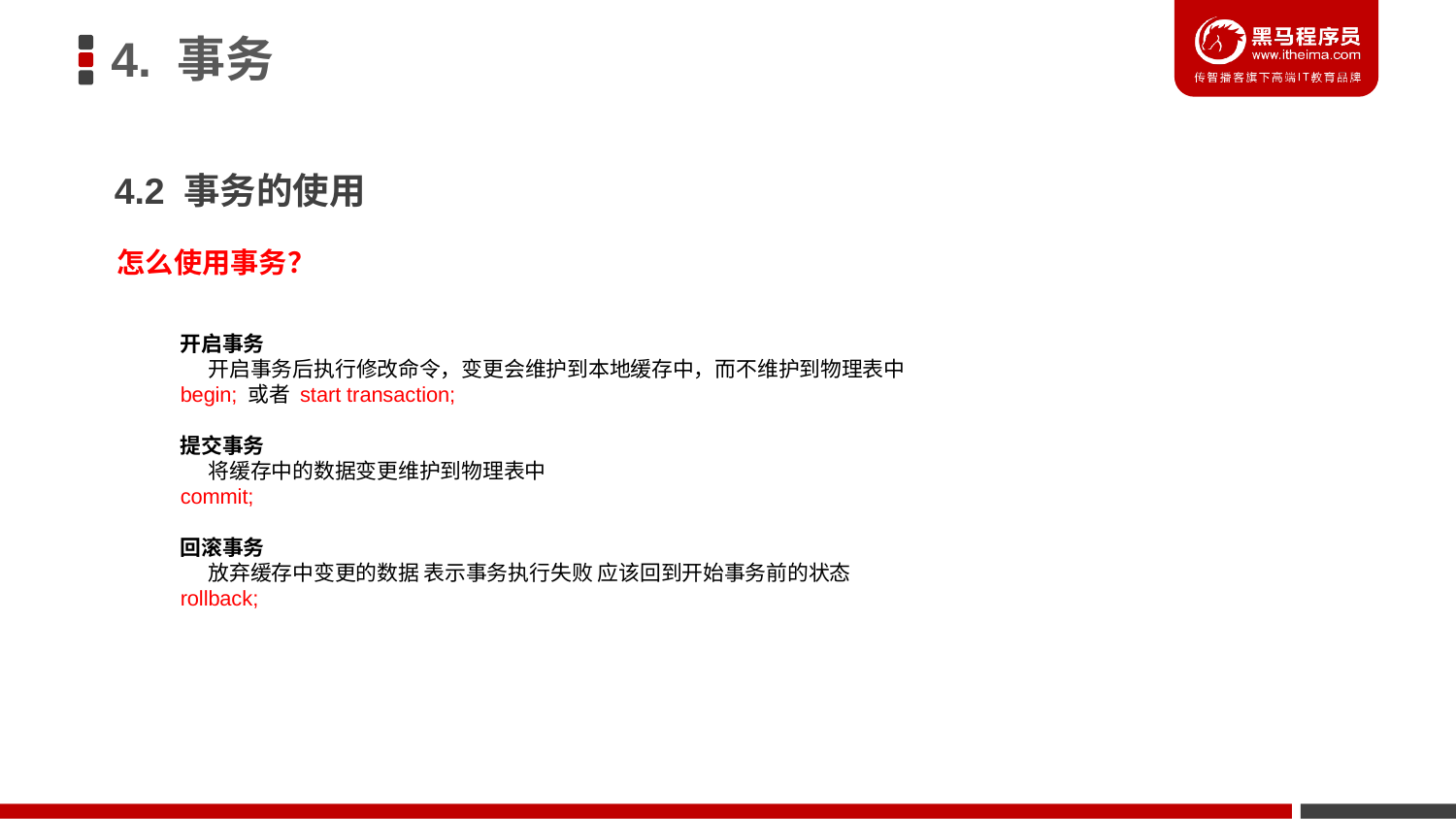

4. 事务
4.2 事务的使用
怎么使用事务？
开启事务
     开启事务后执行修改命令，变更会维护到本地缓存中，而不维护到物理表中
begin; 或者 start transaction;
提交事务
     将缓存中的数据变更维护到物理表中
commit;

回滚事务
     放弃缓存中变更的数据 表示事务执行失败 应该回到开始事务前的状态
rollback;